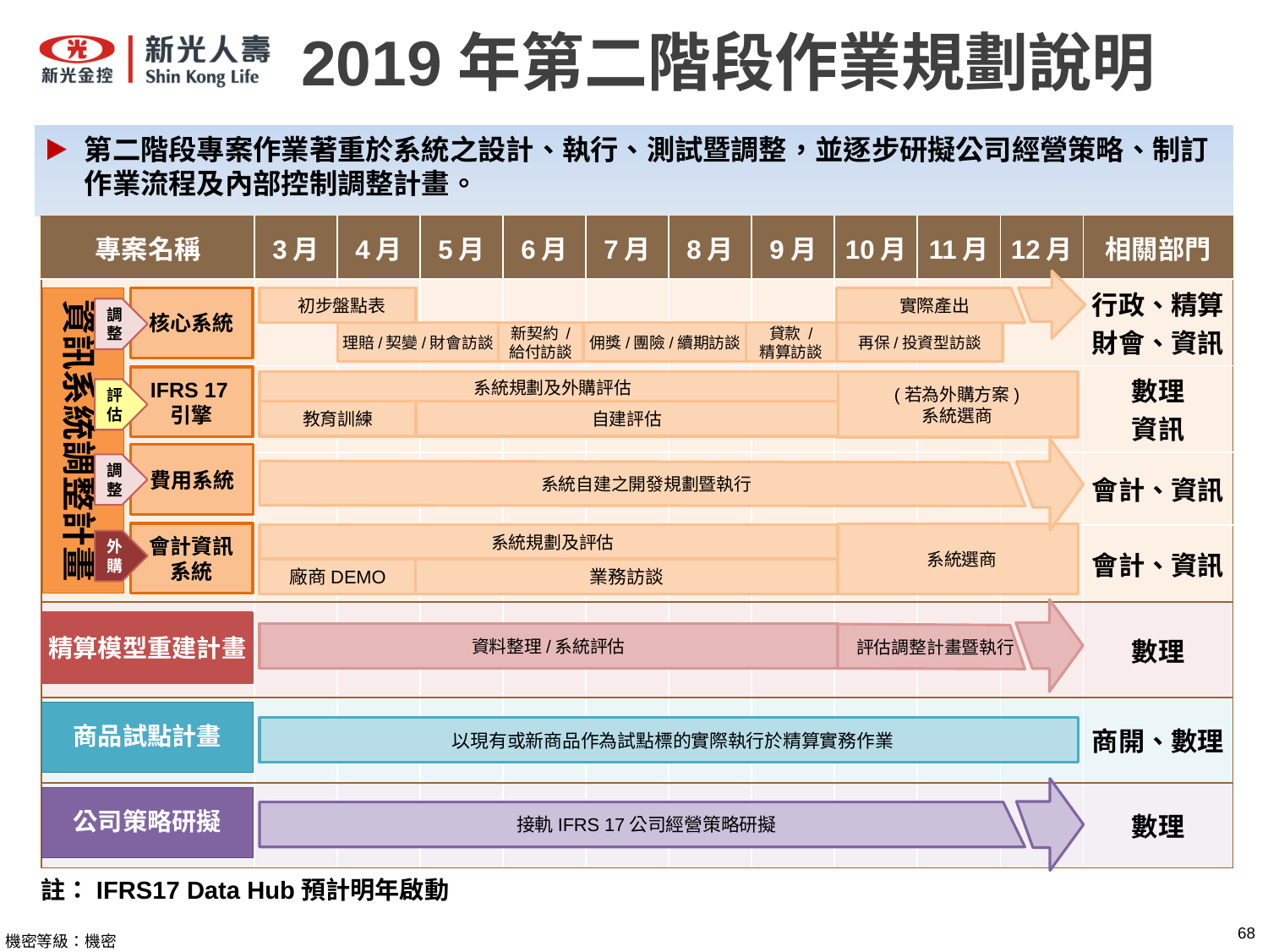

2019年第二階段作業規劃說明
第二階段專案作業著重於系統之設計、執行、測試暨調整，並逐步研擬公司經營策略、制訂作業流程及內部控制調整計畫。
| 專案名稱 | 3月 | 4月 | 5月 | 6月 | 7月 | 8月 | 9月 | 10月 | 11月 | 12月 | 相關部門 |
| --- | --- | --- | --- | --- | --- | --- | --- | --- | --- | --- | --- |
|  |  |  |  |  |  |  |  |  |  |  | 行政、精算財會、資訊 |
|  |  |  |  |  |  |  |  |  |  |  | 數理 資訊 |
|  |  |  |  |  |  |  |  |  |  |  | 會計、資訊 |
|  |  |  |  |  |  |  |  |  |  |  | 會計、資訊 |
|  |  |  |  |  |  |  |  |  |  |  | 數理 |
|  |  |  |  |  |  |  |  |  |  |  | 商開、數理 |
|  |  |  |  |  |  |  |  |  |  |  | 數理 |

資訊系統調整計畫
核心系統
 初步盤點表
 實際產出
調整
理賠/契變/財會訪談
佣獎/團險/續期訪談
再保/投資型訪談
新契約 /
給付訪談
貸款 /
精算訪談
IFRS 17引擎
 系統規劃及外購評估
(若為外購方案)
系統選商
教育訓練
自建評估
評估
費用系統

 系統自建之開發規劃暨執行
調整
會計資訊系統
 系統選商
 系統規劃及評估
外購
業務訪談
廠商DEMO

精算模型重建計畫
資料整理/系統評估
 評估調整計畫暨執行
商品試點計畫
 以現有或新商品作為試點標的實際執行於精算實務作業
公司策略研擬

 接軌IFRS 17公司經營策略研擬
註：IFRS17 Data Hub預計明年啟動